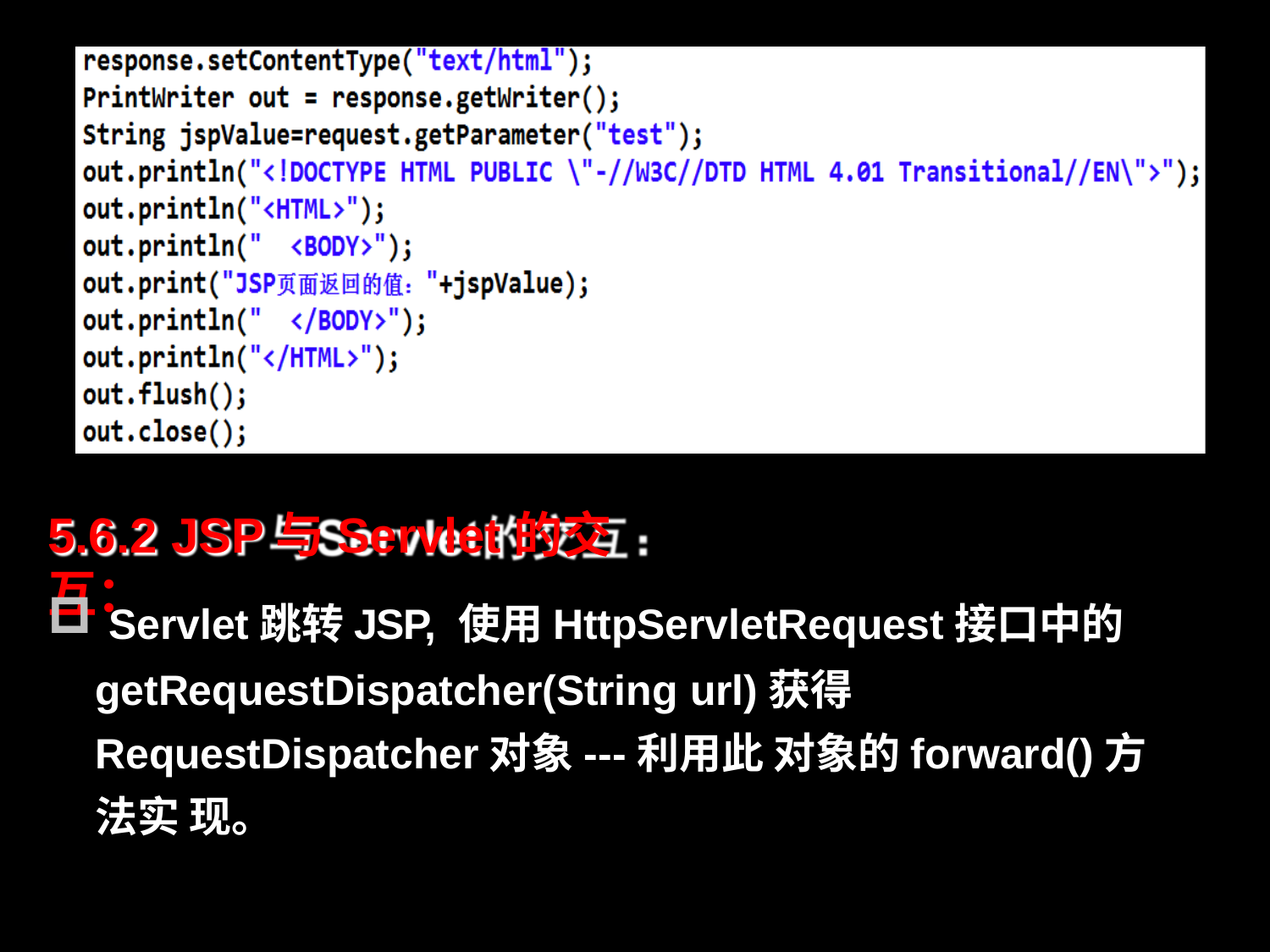

5.6.2 JSP与Servlet的交互：

Servlet跳转JSP, 使用HttpServletRequest接口中的
getRequestDispatcher(String url)获得
RequestDispatcher对象---利用此 对象的forward()方法实 现。